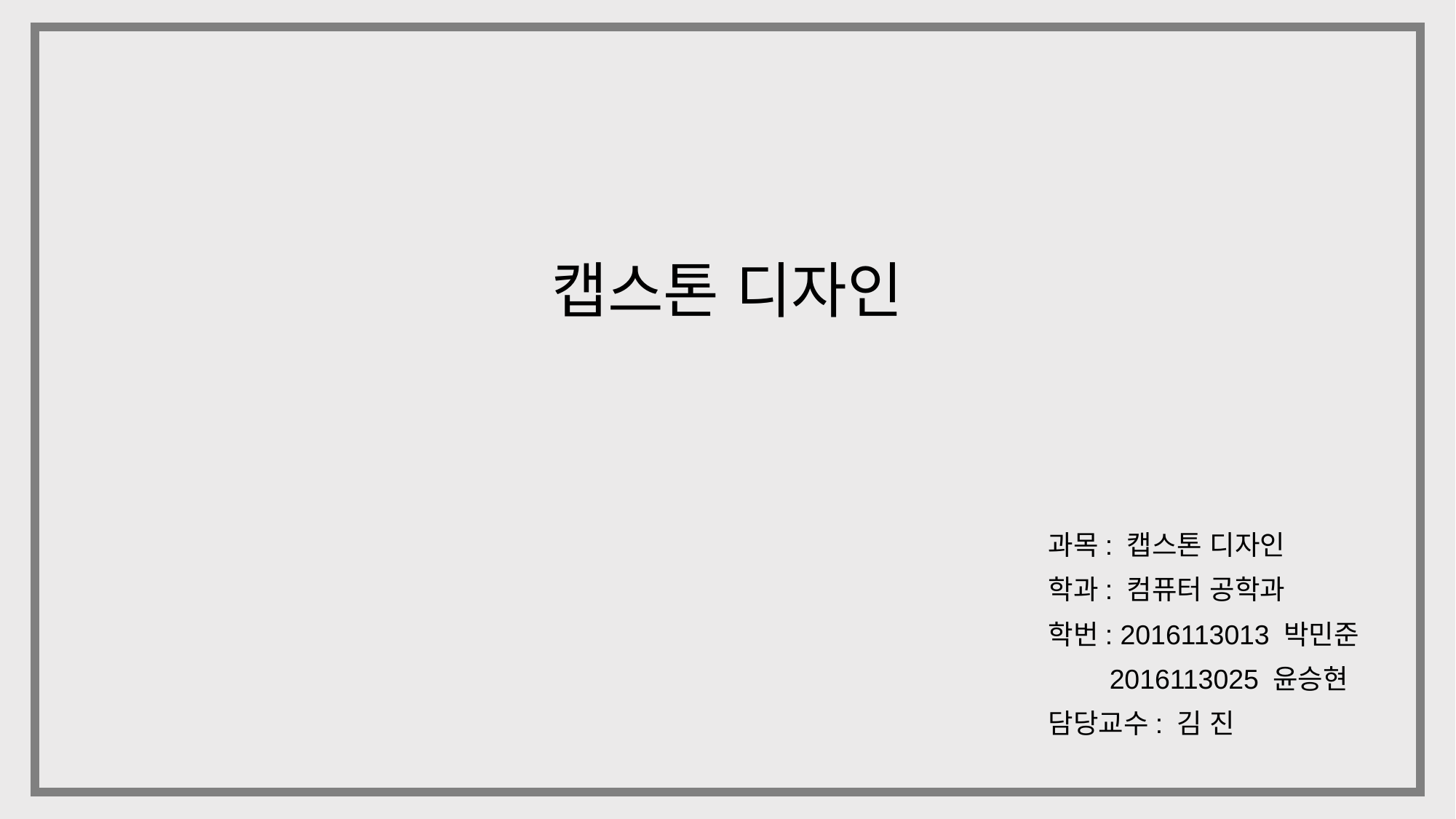

# 캡스톤 디자인
과목: 캡스톤 디자인
학과: 컴퓨터 공학과
학번: 2016113013 박민준
        2016113025 윤승현
담당교수: 김 진